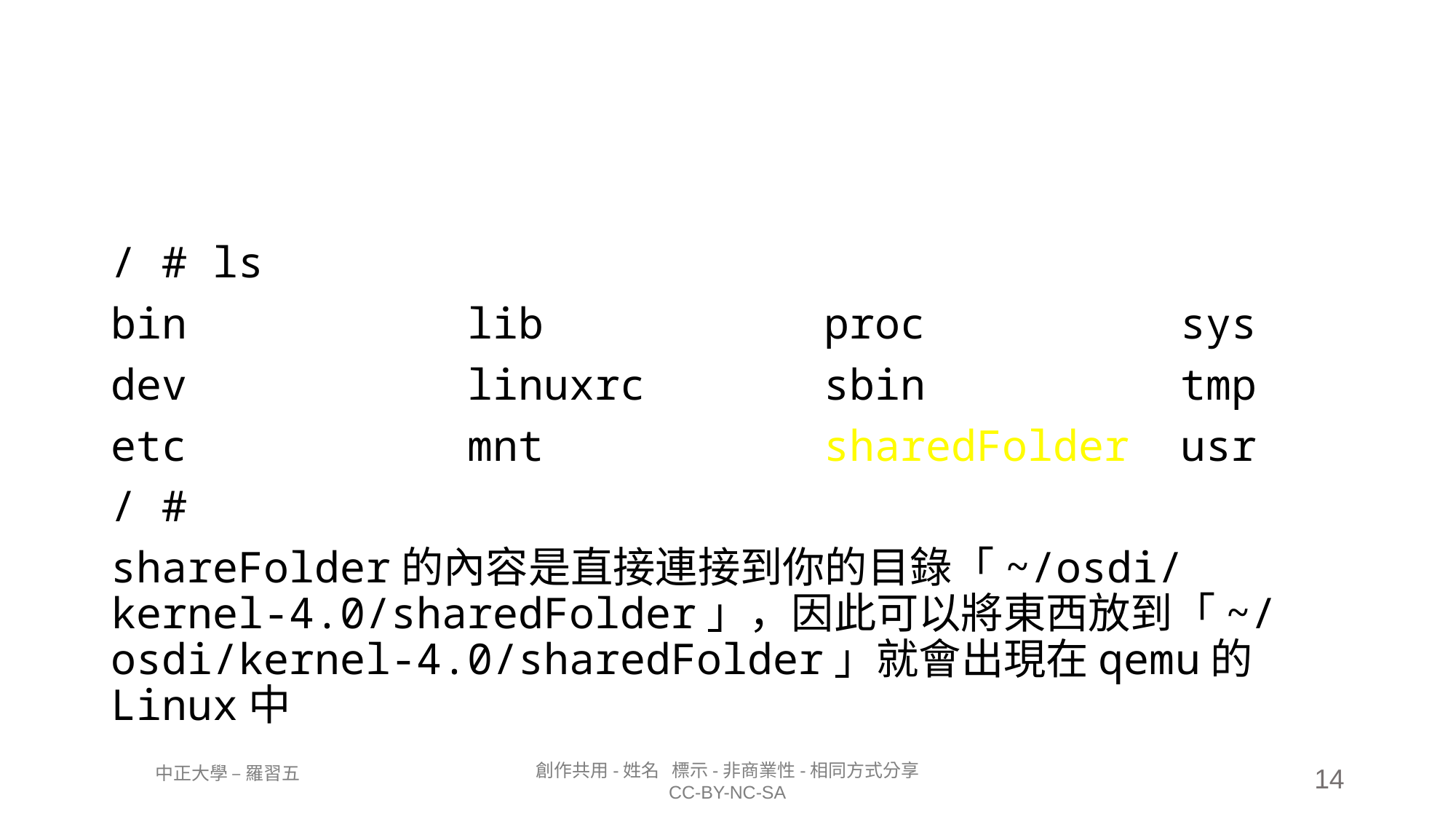

#
/ # ls
bin           lib           proc          sys
dev           linuxrc       sbin          tmp
etc           mnt           sharedFolder  usr
/ #
shareFolder的內容是直接連接到你的目錄「~/osdi/kernel-4.0/sharedFolder」，因此可以將東西放到「~/osdi/kernel-4.0/sharedFolder」就會出現在qemu的Linux中